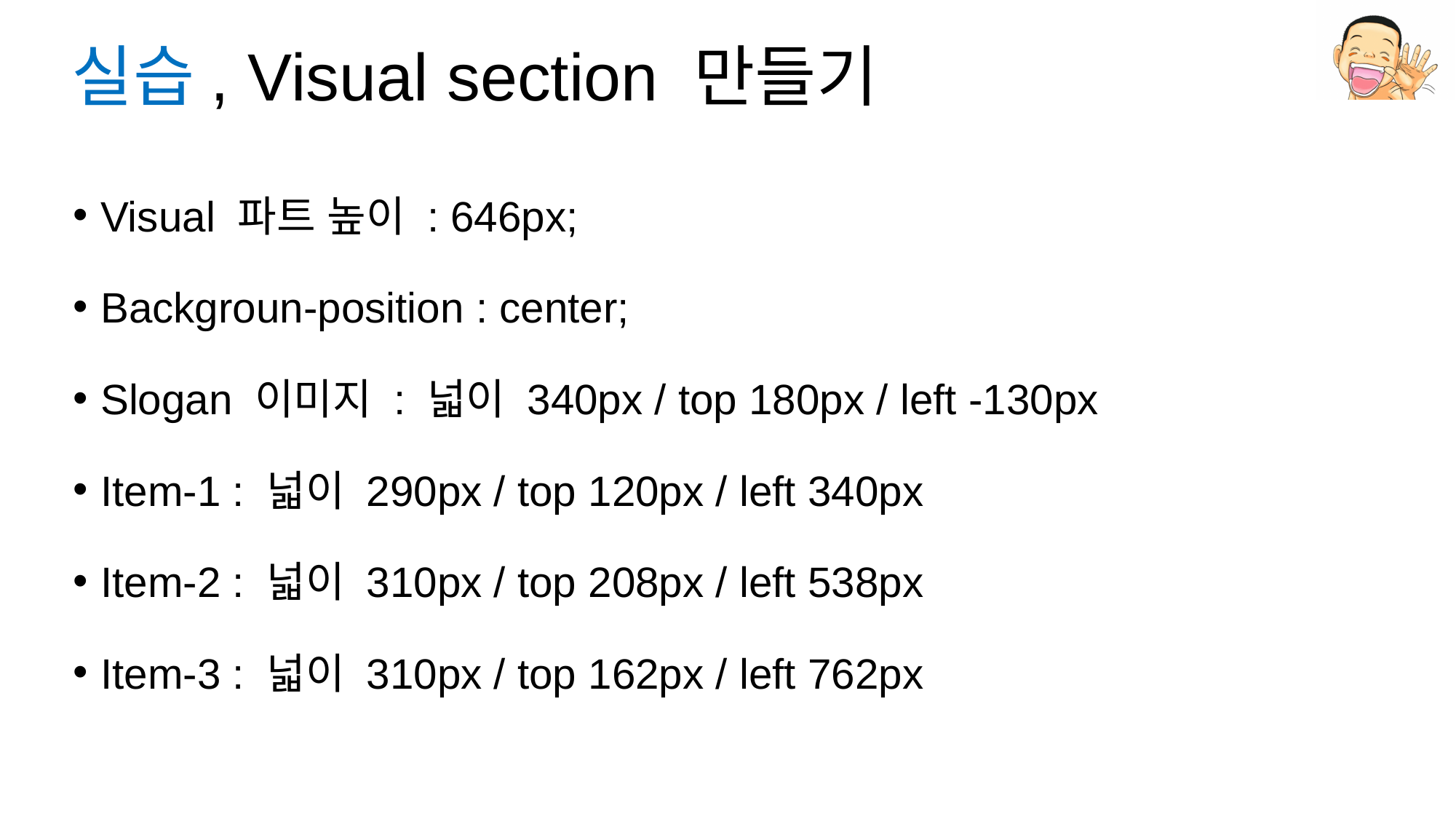

# 실습, Visual section 만들기
Visual 파트 높이 : 646px;
Backgroun-position : center;
Slogan 이미지 : 넓이 340px / top 180px / left -130px
Item-1 : 넓이 290px / top 120px / left 340px
Item-2 : 넓이 310px / top 208px / left 538px
Item-3 : 넓이 310px / top 162px / left 762px